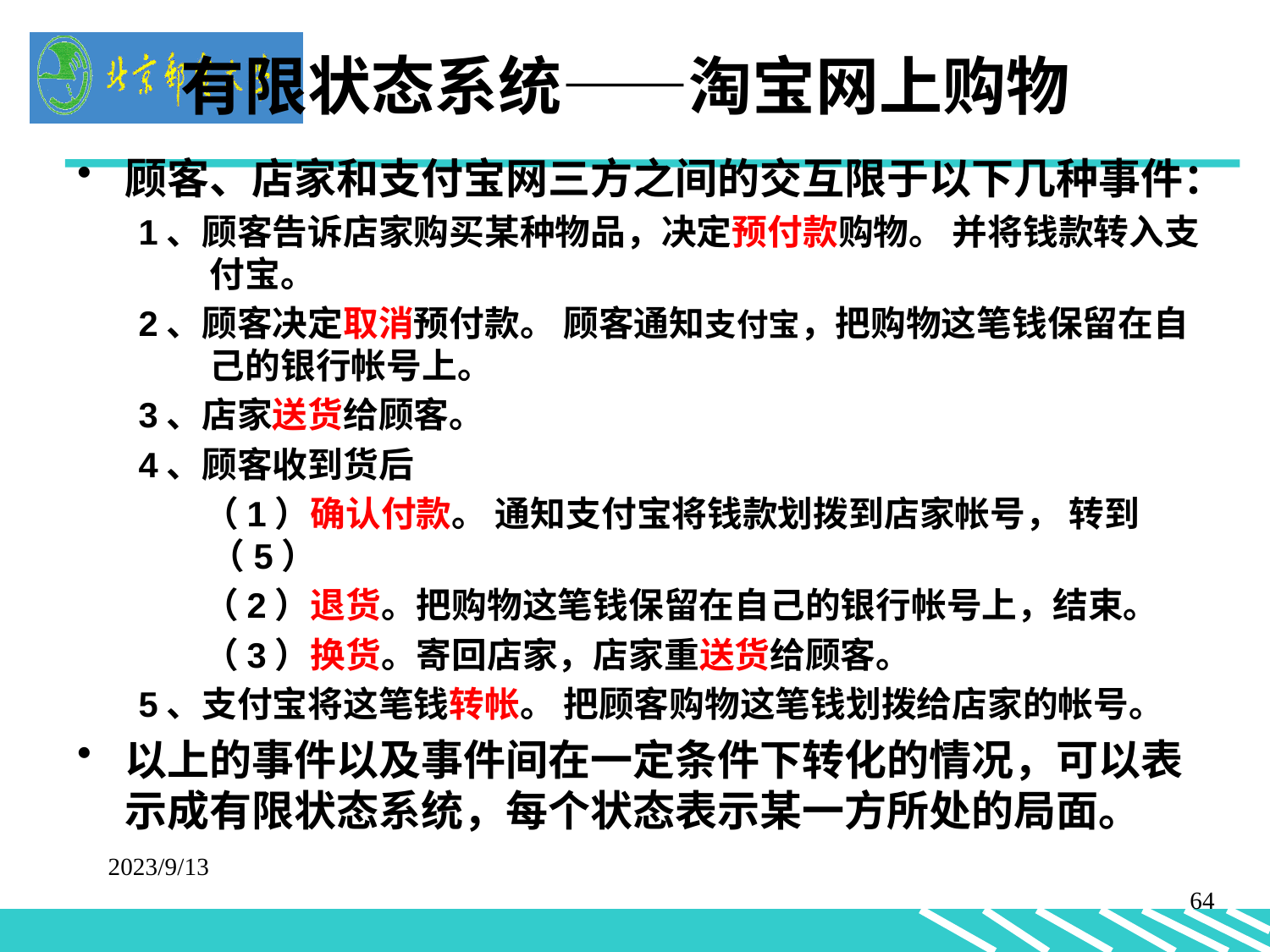

有限状态系统——淘宝网上购物

顾客、店家和支付宝网三方之间的交互限于以下几种事件：
1、顾客告诉店家购买某种物品，决定预付款购物。 并将钱款转入支付宝。
2、顾客决定取消预付款。 顾客通知支付宝，把购物这笔钱保留在自己的银行帐号上。
3、店家送货给顾客。
4、顾客收到货后
       （1）确认付款。 通知支付宝将钱款划拨到店家帐号， 转到（5）
       （2）退货。把购物这笔钱保留在自己的银行帐号上，结束。
       （3）换货。寄回店家，店家重送货给顾客。
5、支付宝将这笔钱转帐。 把顾客购物这笔钱划拨给店家的帐号。
以上的事件以及事件间在一定条件下转化的情况，可以表示成有限状态系统，每个状态表示某一方所处的局面。
2023/9/13
64